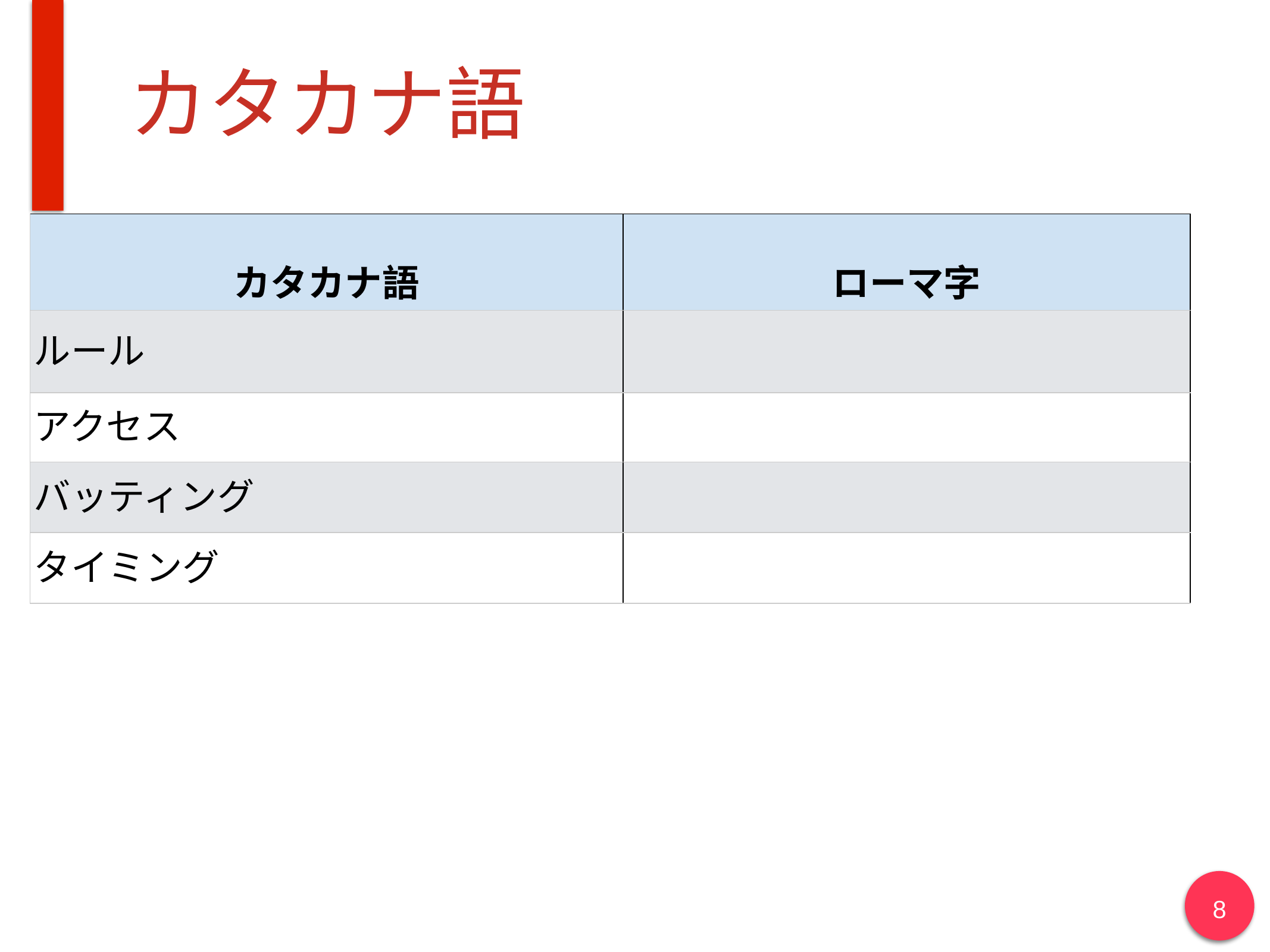

# カタカナ語
| カタカナ語 | ローマ字 |
| --- | --- |
| ルール |  |
| アクセス |  |
| バッティング |  |
| タイミング |  |
8